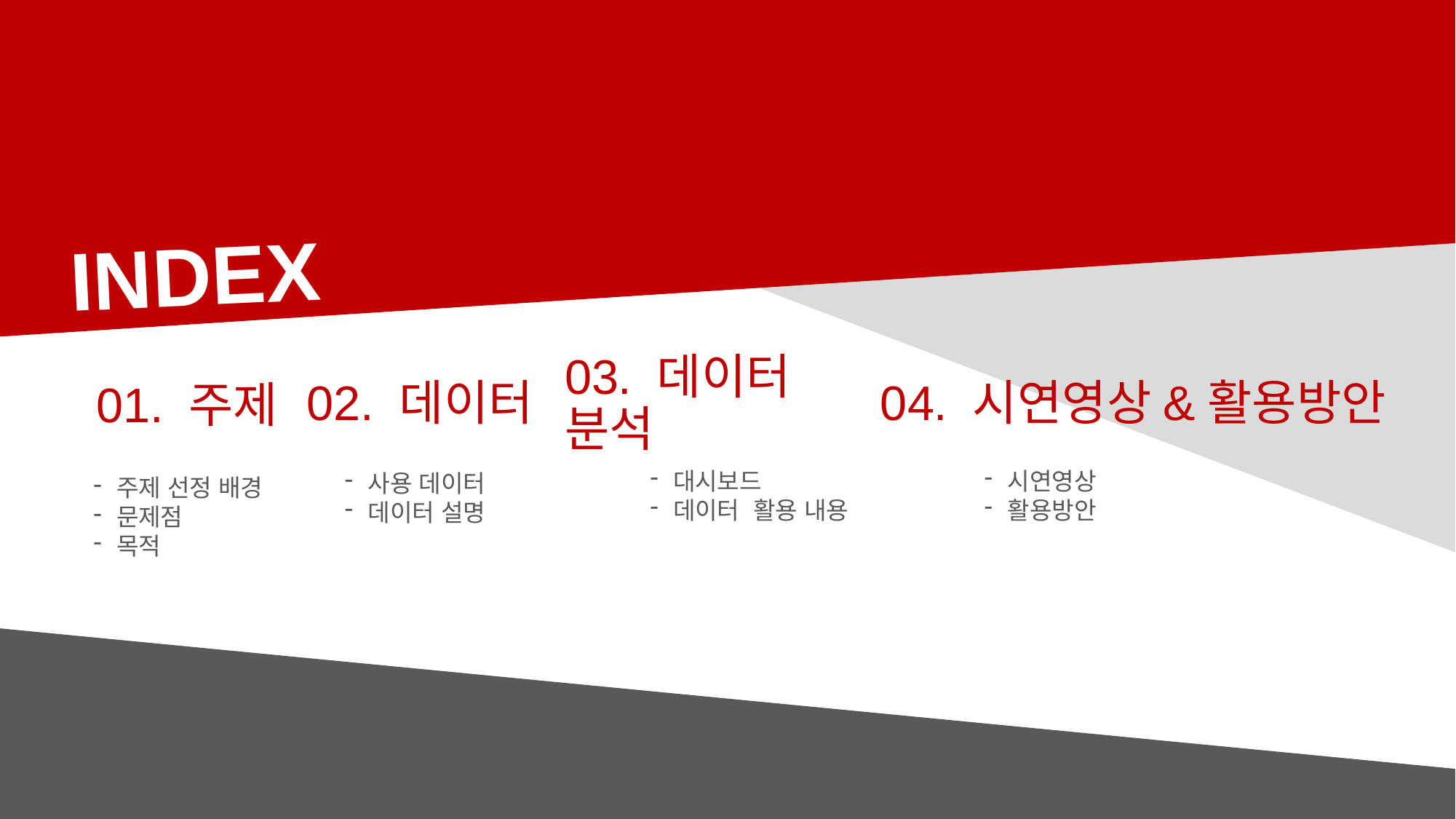

INDEX
03. 데이터 분석
02. 데이터
04. 시연영상&활용방안
01. 주제
대시보드
데이터  활용 내용
시연영상
활용방안
사용 데이터
데이터 설명
주제 선정 배경
문제점
목적